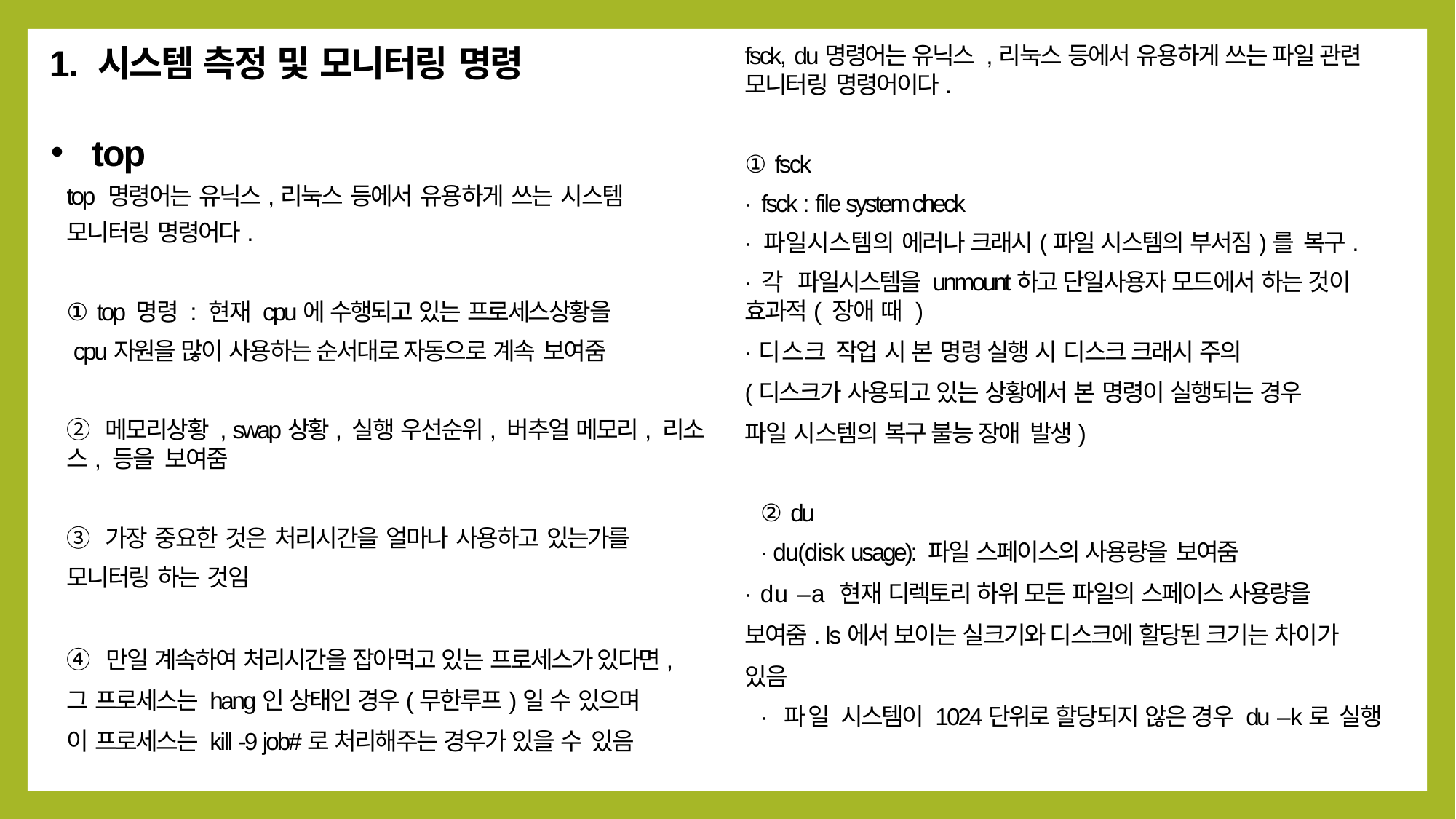

1. 시스템 측정 및 모니터링 명령

top
top 명령어는 유닉스,리눅스 등에서 유용하게 쓰는 시스템
모니터링 명령어다.

① top 명령 : 현재 cpu에 수행되고 있는 프로세스상황을
 cpu자원을 많이 사용하는 순서대로 자동으로 계속 보여줌

② 메모리상황 , swap상황, 실행 우선순위, 버추얼 메모리, 리소스, 등을 보여줌

③ 가장 중요한 것은 처리시간을 얼마나 사용하고 있는가를
모니터링 하는 것임

④ 만일 계속하여 처리시간을 잡아먹고 있는 프로세스가 있다면,
그 프로세스는 hang인 상태인 경우(무한루프)일 수 있으며
이 프로세스는 kill -9 job#로 처리해주는 경우가 있을 수 있음

 fsck, du
fsck, du명령어는 유닉스 ,리눅스 등에서 유용하게 쓰는 파일 관련 모니터링 명령어이다.

① fsck
∙fsck : file system check
∙ 파일시스템의 에러나 크래시(파일 시스템의 부서짐)를 복구.
∙각 파일시스템을 unmount하고 단일사용자 모드에서 하는 것이 효과적( 장애 때 )
∙디스크 작업 시 본 명령 실행 시 디스크 크래시 주의
(디스크가 사용되고 있는 상황에서 본 명령이 실행되는 경우
파일 시스템의 복구 불능 장애 발생)

② du
∙ du(disk usage): 파일 스페이스의 사용량을 보여줌
∙ du –a 현재 디렉토리 하위 모든 파일의 스페이스 사용량을
보여줌. ls에서 보이는 실크기와 디스크에 할당된 크기는 차이가
있음
∙ 파일 시스템이 1024단위로 할당되지 않은 경우 du –k로 실행